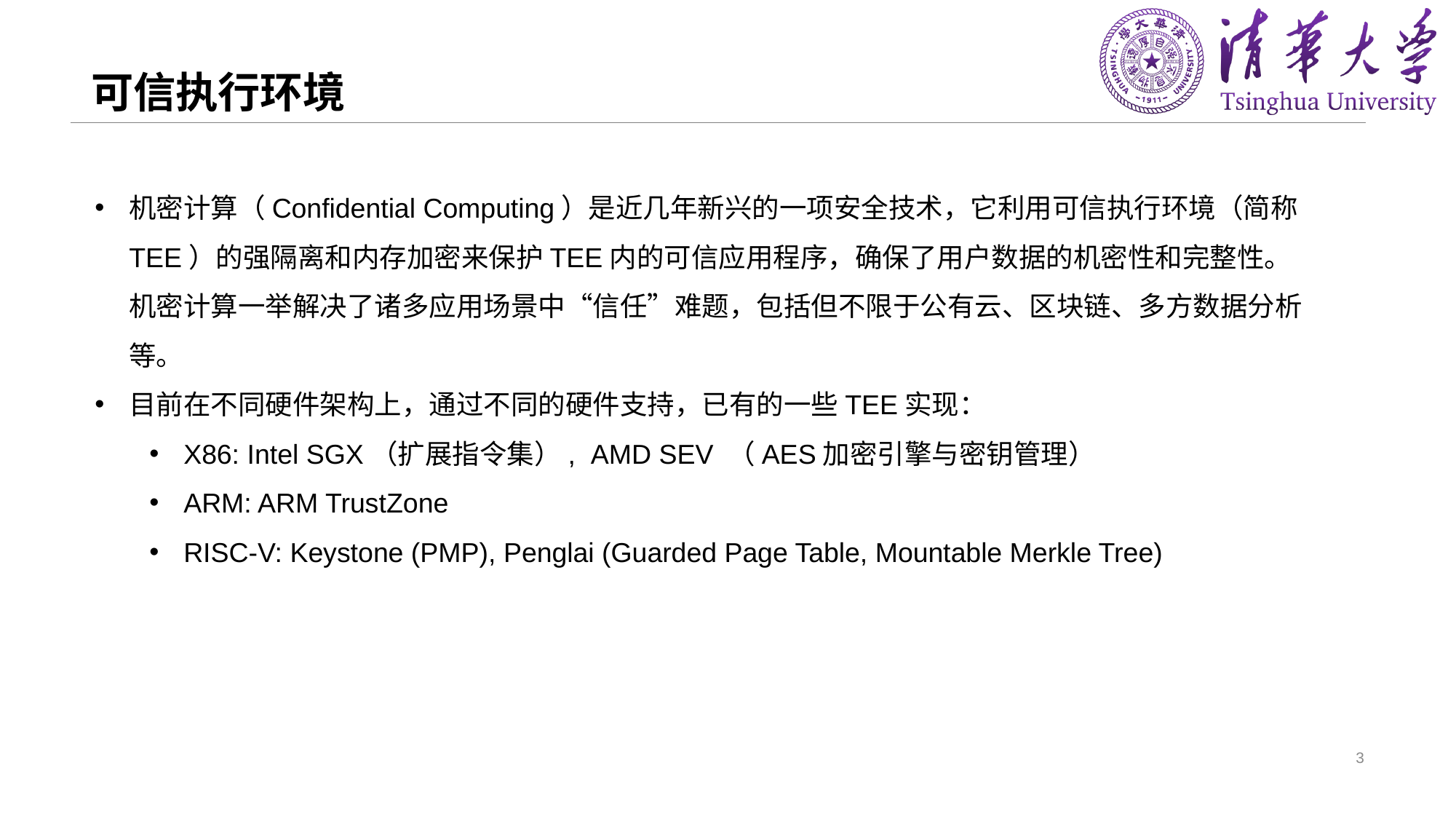

# 可信执行环境
机密计算（Confidential Computing）是近几年新兴的一项安全技术，它利用可信执行环境（简称TEE）的强隔离和内存加密来保护TEE内的可信应用程序，确保了用户数据的机密性和完整性。机密计算一举解决了诸多应用场景中“信任”难题，包括但不限于公有云、区块链、多方数据分析等。
目前在不同硬件架构上，通过不同的硬件支持，已有的一些TEE实现：
X86: Intel SGX（扩展指令集）,  AMD SEV （AES加密引擎与密钥管理）
ARM: ARM TrustZone
RISC-V: Keystone (PMP), Penglai (Guarded Page Table, Mountable Merkle Tree)
3